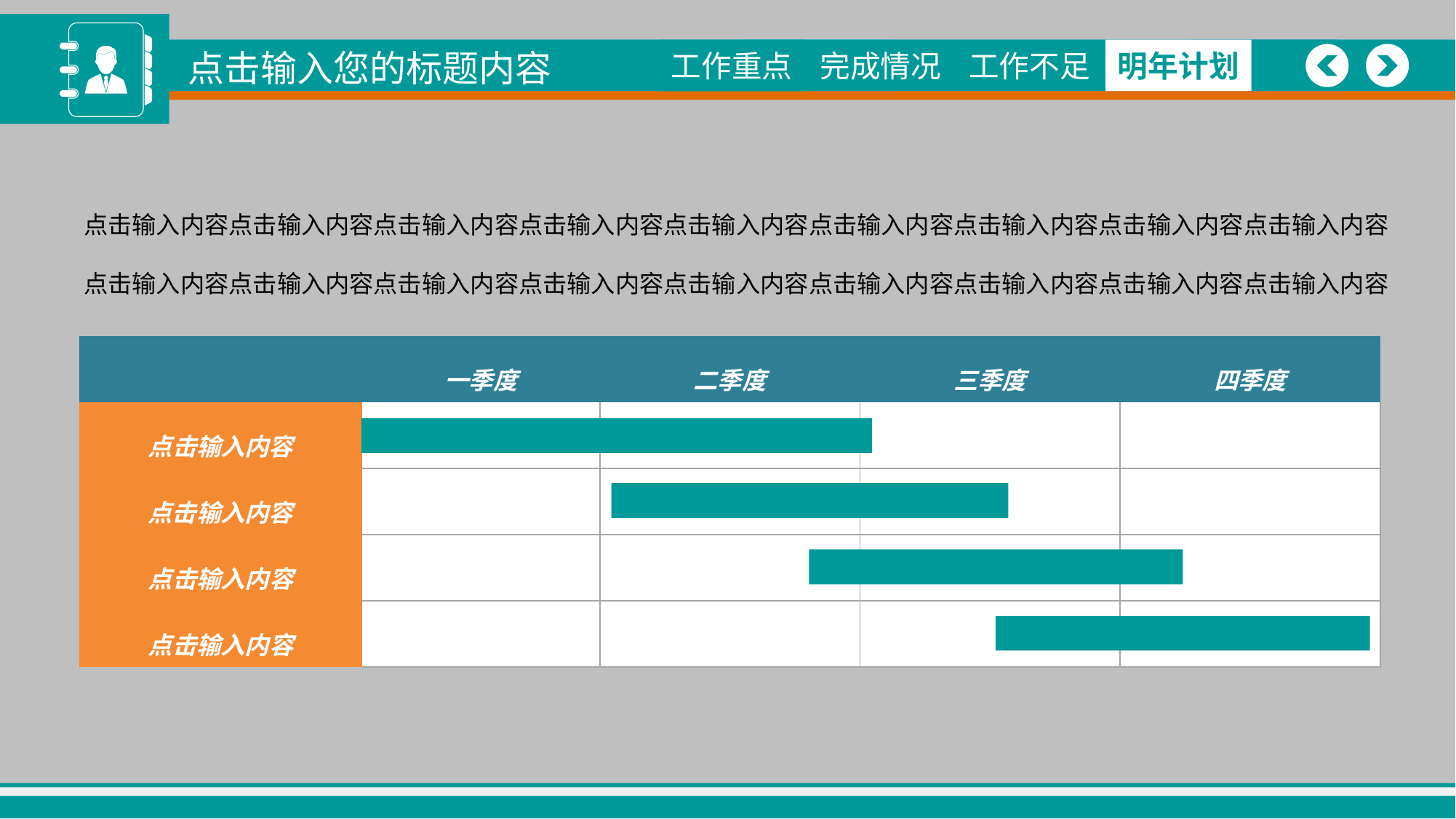

点击输入您的标题内容
图
工作重点
图形
工作概述
完成情况
完成情况
工作不足
工作不足
明年计划
明年计划

点击输入内容点击输入内容点击输入内容点击输入内容点击输入内容点击输入内容点击输入内容点击输入内容点击输入内容
点击输入内容点击输入内容点击输入内容点击输入内容点击输入内容点击输入内容点击输入内容点击输入内容点击输入内容
|  | 一季度 | 二季度 | 三季度 | 四季度 |
| --- | --- | --- | --- | --- |
| 点击输入内容 |  |  |  |  |
| 点击输入内容 |  |  |  |  |
| 点击输入内容 |  |  |  |  |
| 点击输入内容 |  |  |  |  |

33